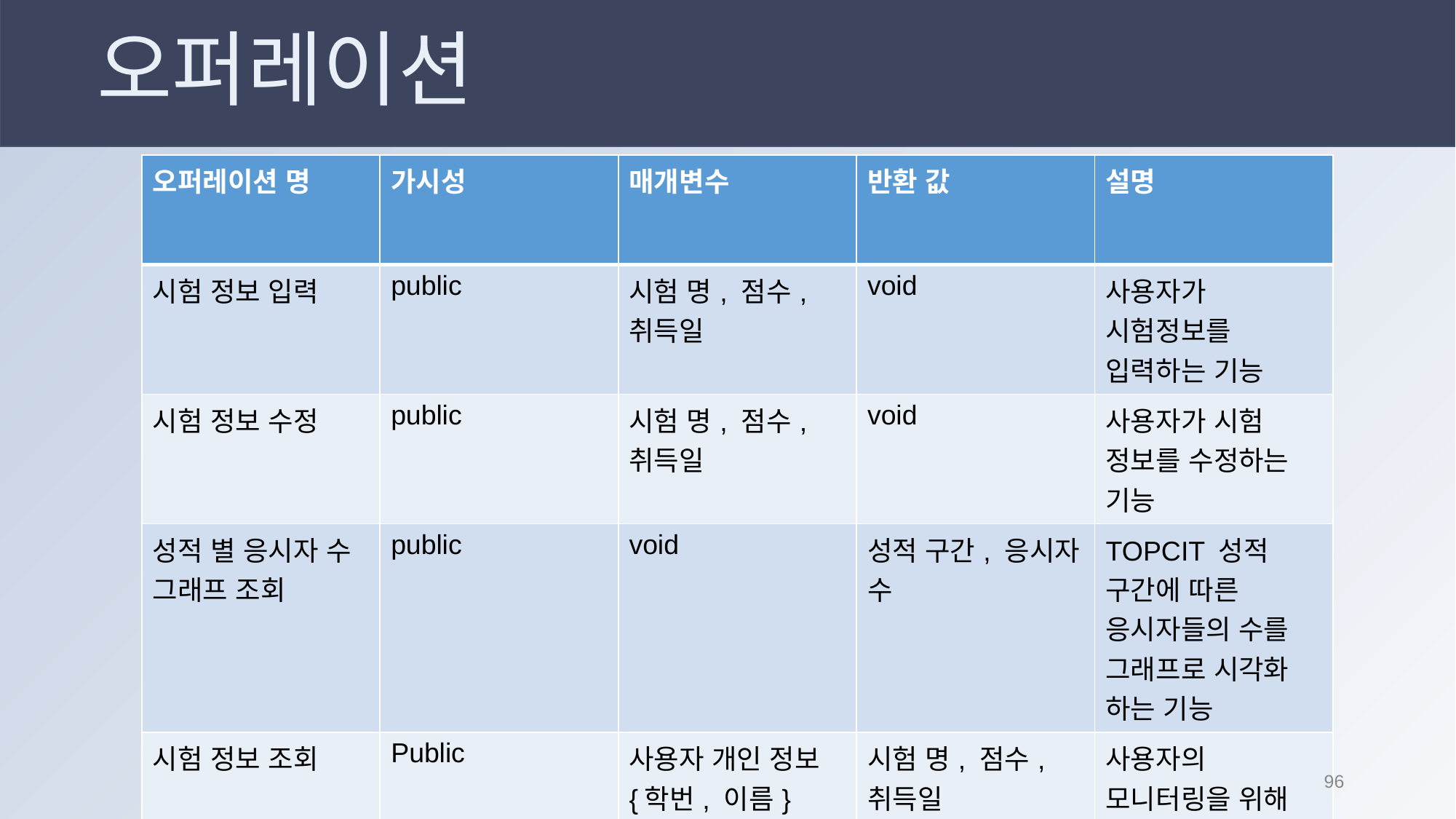

오퍼레이션

| 오퍼레이션 명 | 가시성 | 매개변수 | 반환 값 | 설명 |
| --- | --- | --- | --- | --- |
| 시험 정보 입력 | public | 시험 명, 점수, 취득일 | void | 사용자가 시험정보를 입력하는 기능 |
| 시험 정보 수정 | public | 시험 명, 점수, 취득일 | void | 사용자가 시험 정보를 수정하는 기능 |
| 성적 별 응시자 수 그래프 조회 | public | void | 성적 구간, 응시자 수 | TOPCIT 성적 구간에 따른 응시자들의 수를 그래프로 시각화 하는 기능 |
| 시험 정보 조회 | Public | 사용자 개인 정보{학번, 이름} | 시험 명, 점수, 취득일 | 사용자의 모니터링을 위해 시험 정보를 조회하는 기능 |
96